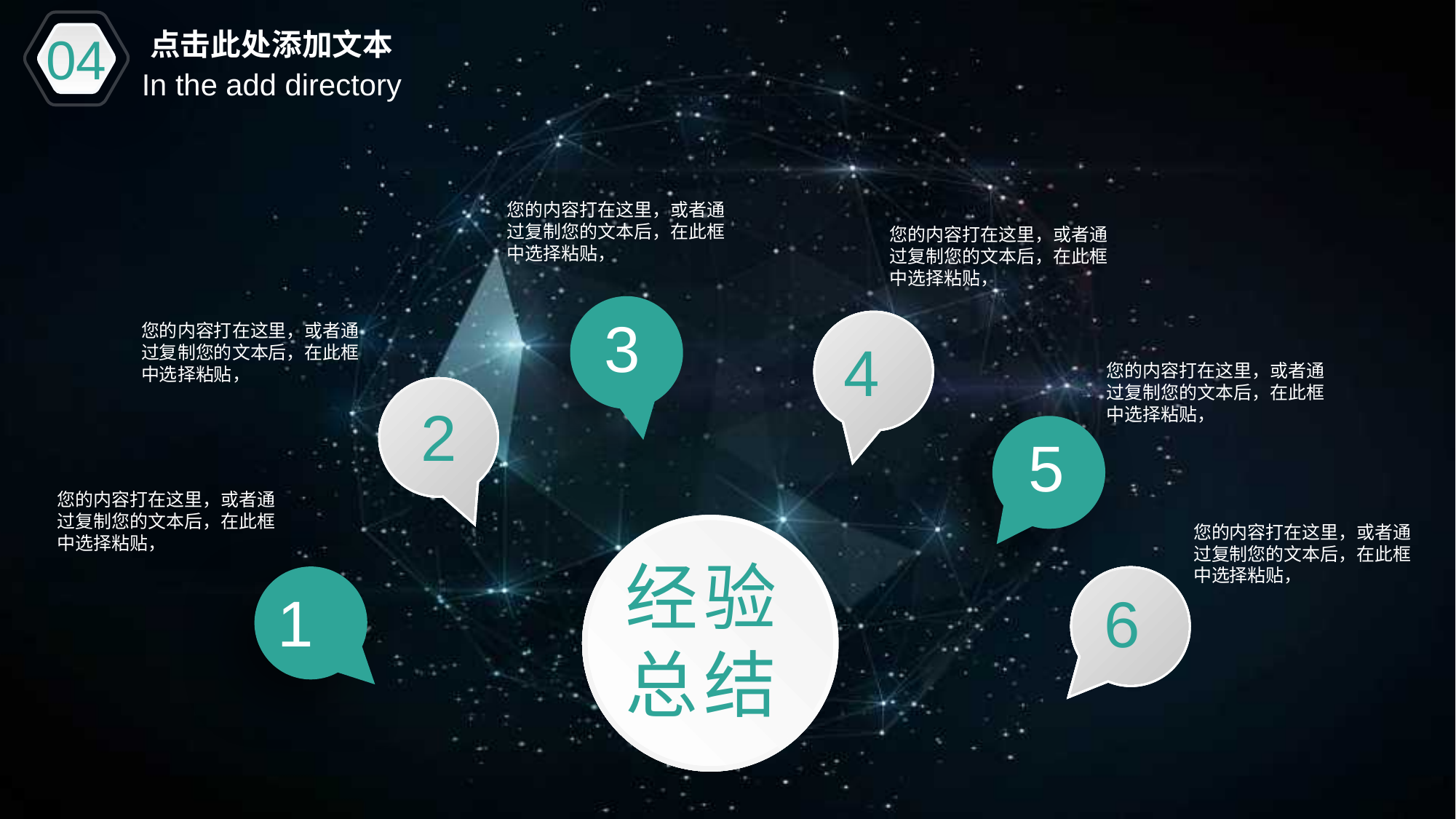

04
点击此处添加文本
In the add directory
您的内容打在这里，或者通过复制您的文本后，在此框中选择粘贴，
您的内容打在这里，或者通过复制您的文本后，在此框中选择粘贴，

3

您的内容打在这里，或者通过复制您的文本后，在此框中选择粘贴，
4
您的内容打在这里，或者通过复制您的文本后，在此框中选择粘贴，

2

5
您的内容打在这里，或者通过复制您的文本后，在此框中选择粘贴，

经验总结
您的内容打在这里，或者通过复制您的文本后，在此框中选择粘贴，

1
6

延迟符